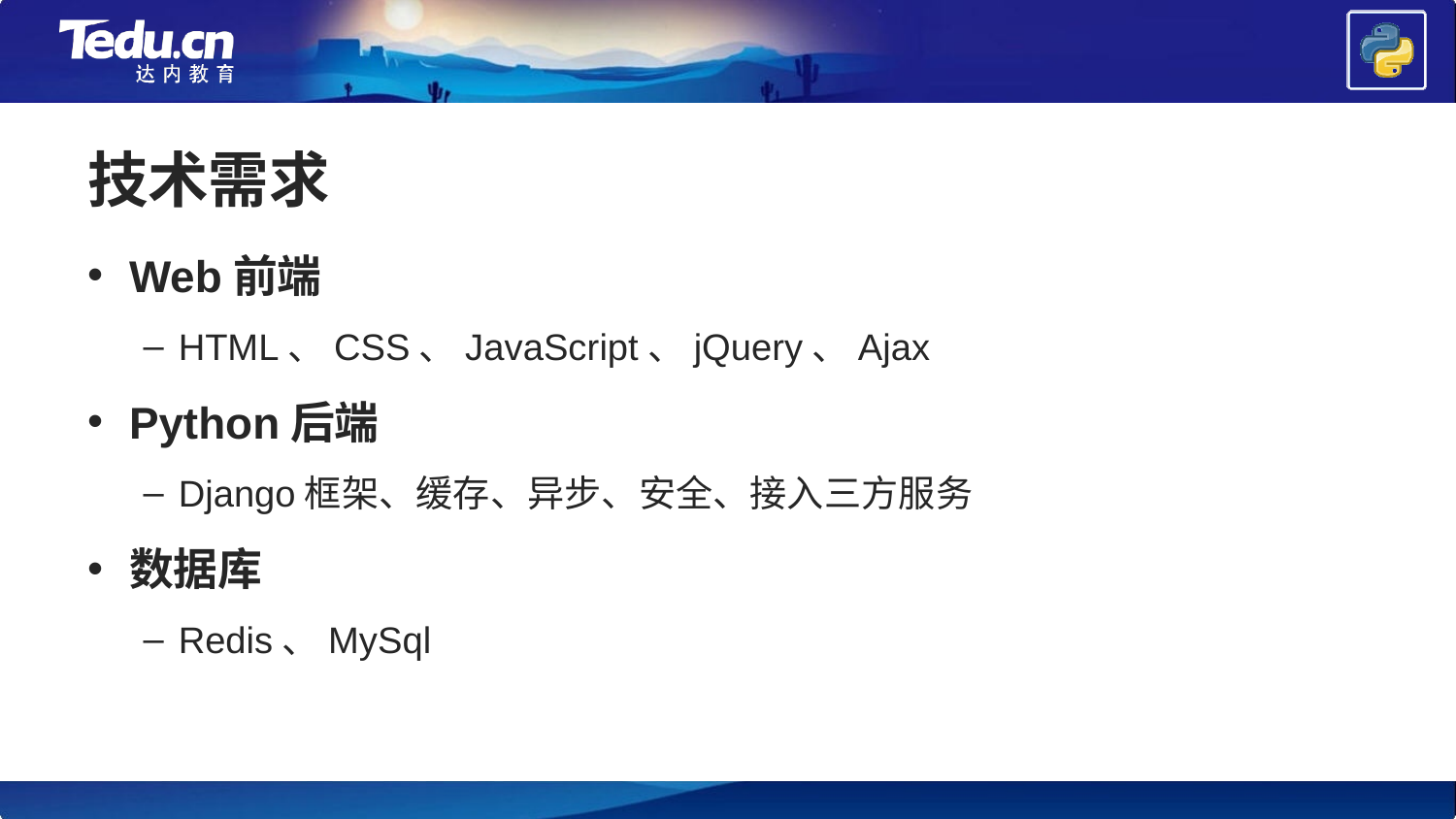

# 技术需求
Web前端
HTML、CSS、JavaScript、jQuery、Ajax
Python后端
Django框架、缓存、异步、安全、接入三方服务
数据库
Redis、MySql